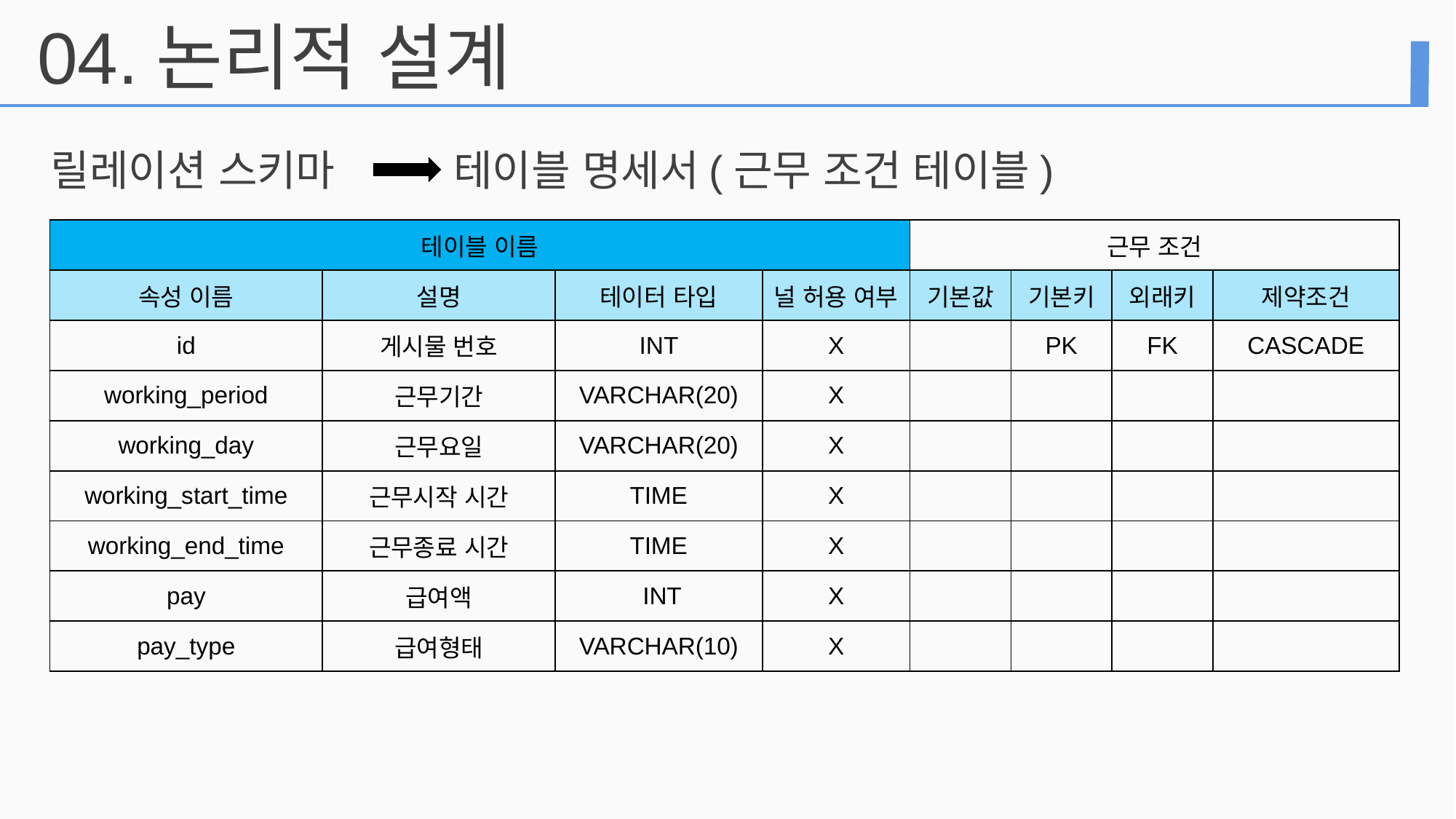

04.
논리적 설계
릴레이션 스키마
테이블 명세서(근무 조건 테이블)

| 테이블 이름 |  |  |  | 근무 조건 |  |  |  |
| --- | --- | --- | --- | --- | --- | --- | --- |
| 속성 이름 | 설명 | 테이터 타입 | 널 허용 여부 | 기본값 | 기본키 | 외래키 | 제약조건 |
| id | 게시물 번호 | INT | X |  | PK | FK | CASCADE |
| working\_period | 근무기간 | VARCHAR(20) | X |  |  |  |  |
| working\_day | 근무요일 | VARCHAR(20) | X |  |  |  |  |
| working\_start\_time | 근무시작 시간 | TIME | X |  |  |  |  |
| working\_end\_time | 근무종료 시간 | TIME | X |  |  |  |  |
| pay | 급여액 | INT | X |  |  |  |  |
| pay\_type | 급여형태 | VARCHAR(10) | X |  |  |  |  |